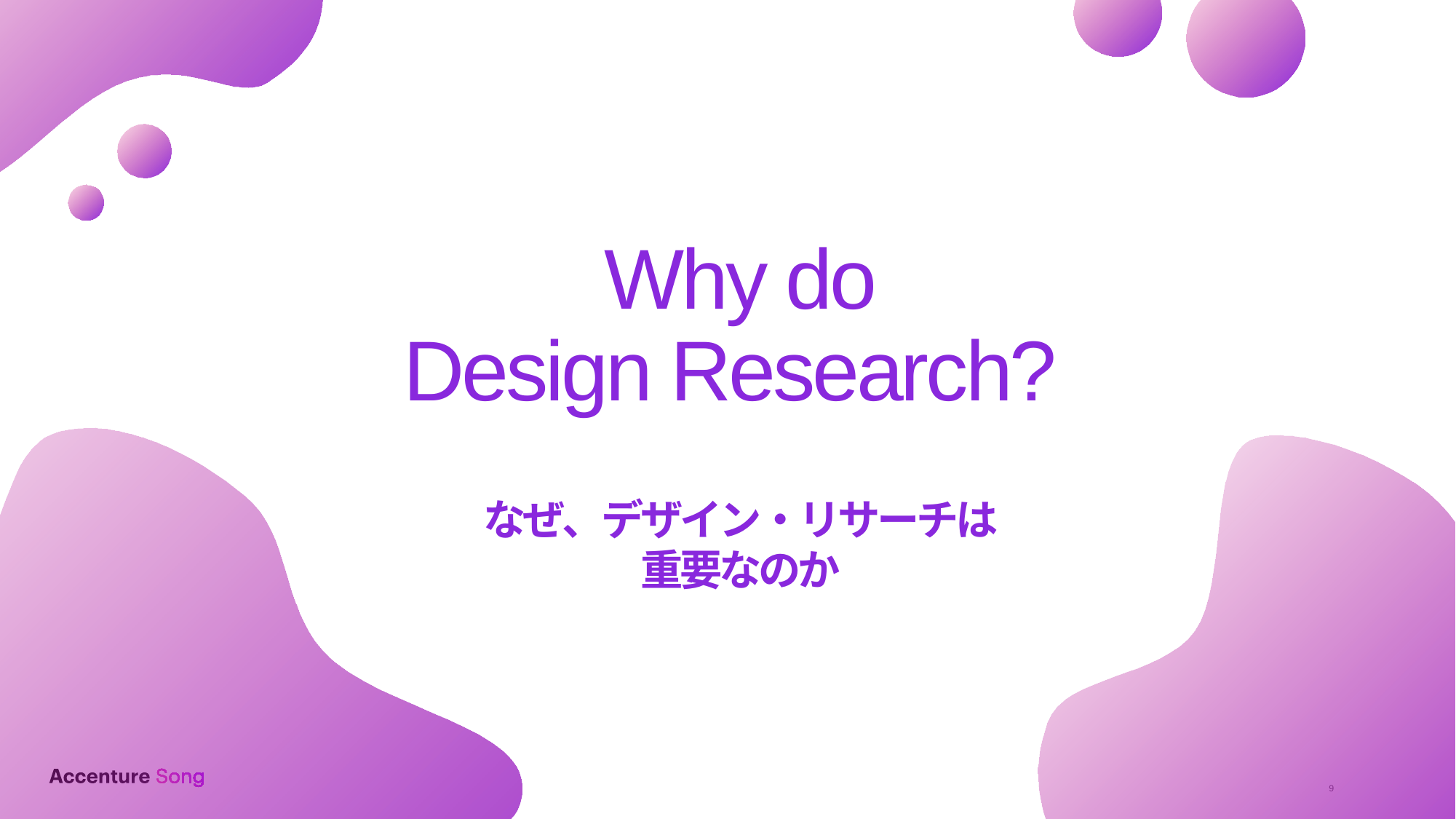

Why do
Design Research?

なぜ、デザイン・リサーチは
重要なのか
9